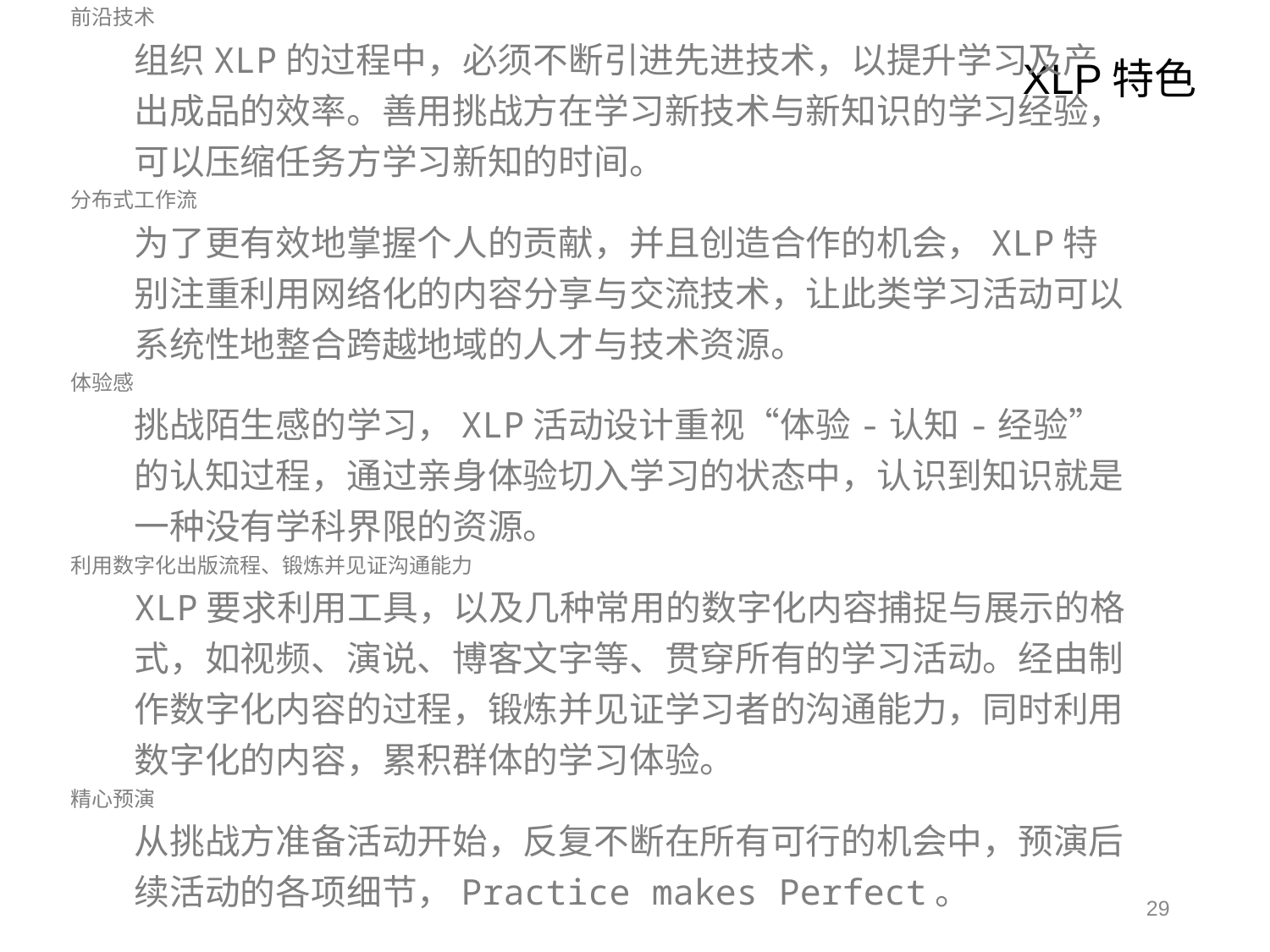

XLP特色
团队活动
XLP特色是通过团队的共同探索，让每一个人可以在发挥个性化特长的同时、体验到个人贡献与团队合作的互补性，可以通过相互见证学习的成果，扩大群体学习的效应。
前沿技术
组织XLP的过程中，必须不断引进先进技术，以提升学习及产出成品的效率。善用挑战方在学习新技术与新知识的学习经验，可以压缩任务方学习新知的时间。
分布式工作流
为了更有效地掌握个人的贡献，并且创造合作的机会，XLP特别注重利用网络化的内容分享与交流技术，让此类学习活动可以系统性地整合跨越地域的人才与技术资源。
体验感
挑战陌生感的学习，XLP活动设计重视“体验-认知-经验”的认知过程，通过亲身体验切入学习的状态中，认识到知识就是一种没有学科界限的资源。
利用数字化出版流程、锻炼并见证沟通能力
XLP要求利用工具，以及几种常用的数字化内容捕捉与展示的格式，如视频、演说、博客文字等、贯穿所有的学习活动。经由制作数字化内容的过程，锻炼并见证学习者的沟通能力，同时利用数字化的内容，累积群体的学习体验。
精心预演
从挑战方准备活动开始，反复不断在所有可行的机会中，预演后续活动的各项细节，Practice makes Perfect。
29